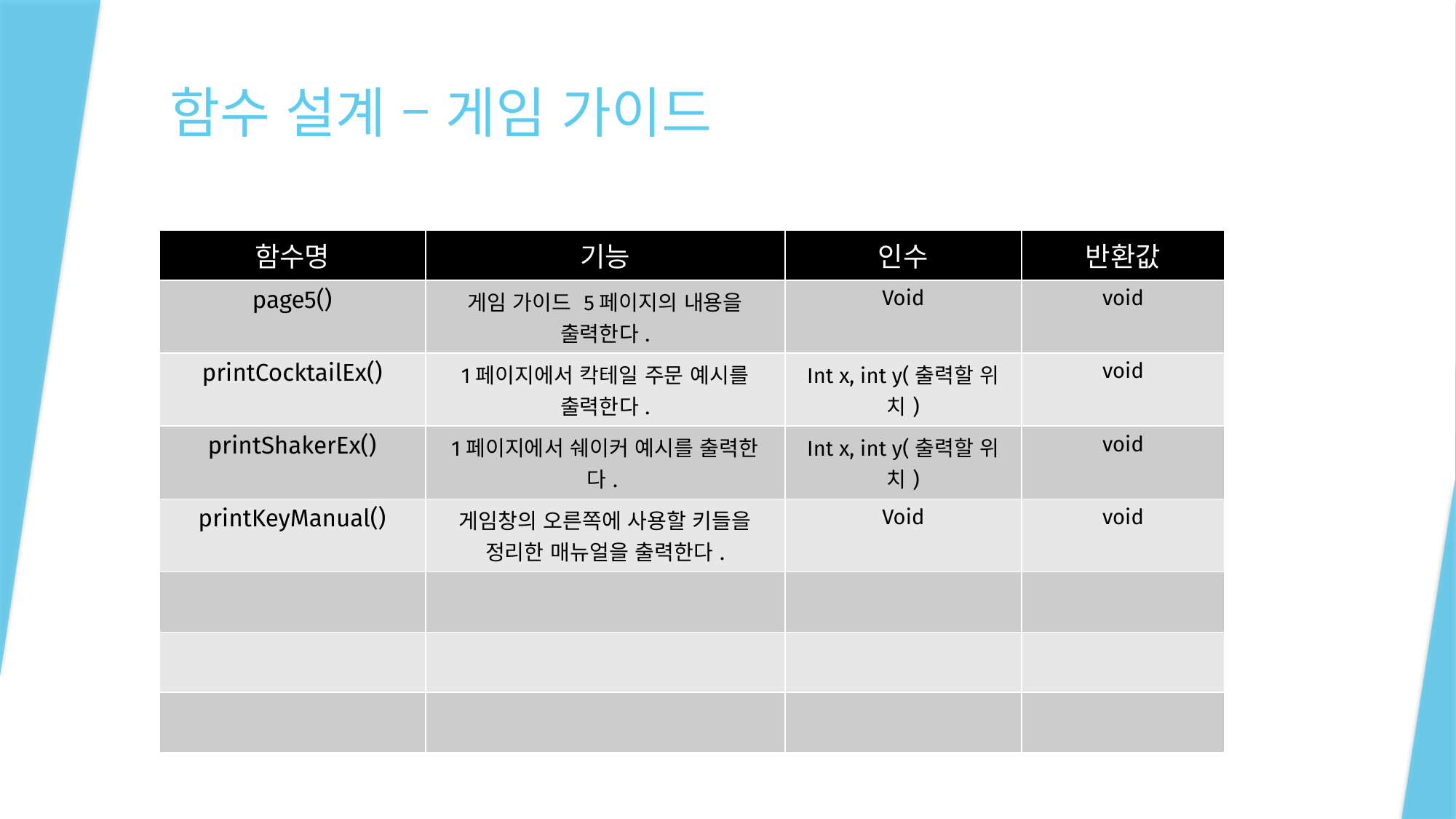

# 함수 설계 – 게임 가이드
| 함수명 | 기능 | 인수 | 반환값 |
| --- | --- | --- | --- |
| page5() | 게임 가이드 5페이지의 내용을 출력한다. | Void | void |
| printCocktailEx() | 1페이지에서 칵테일 주문 예시를 출력한다. | Int x, int y(출력할 위치) | void |
| printShakerEx() | 1페이지에서 쉐이커 예시를 출력한다. | Int x, int y(출력할 위치) | void |
| printKeyManual() | 게임창의 오른쪽에 사용할 키들을 정리한 매뉴얼을 출력한다. | Void | void |
|  |  |  |  |
|  |  |  |  |
|  |  |  |  |